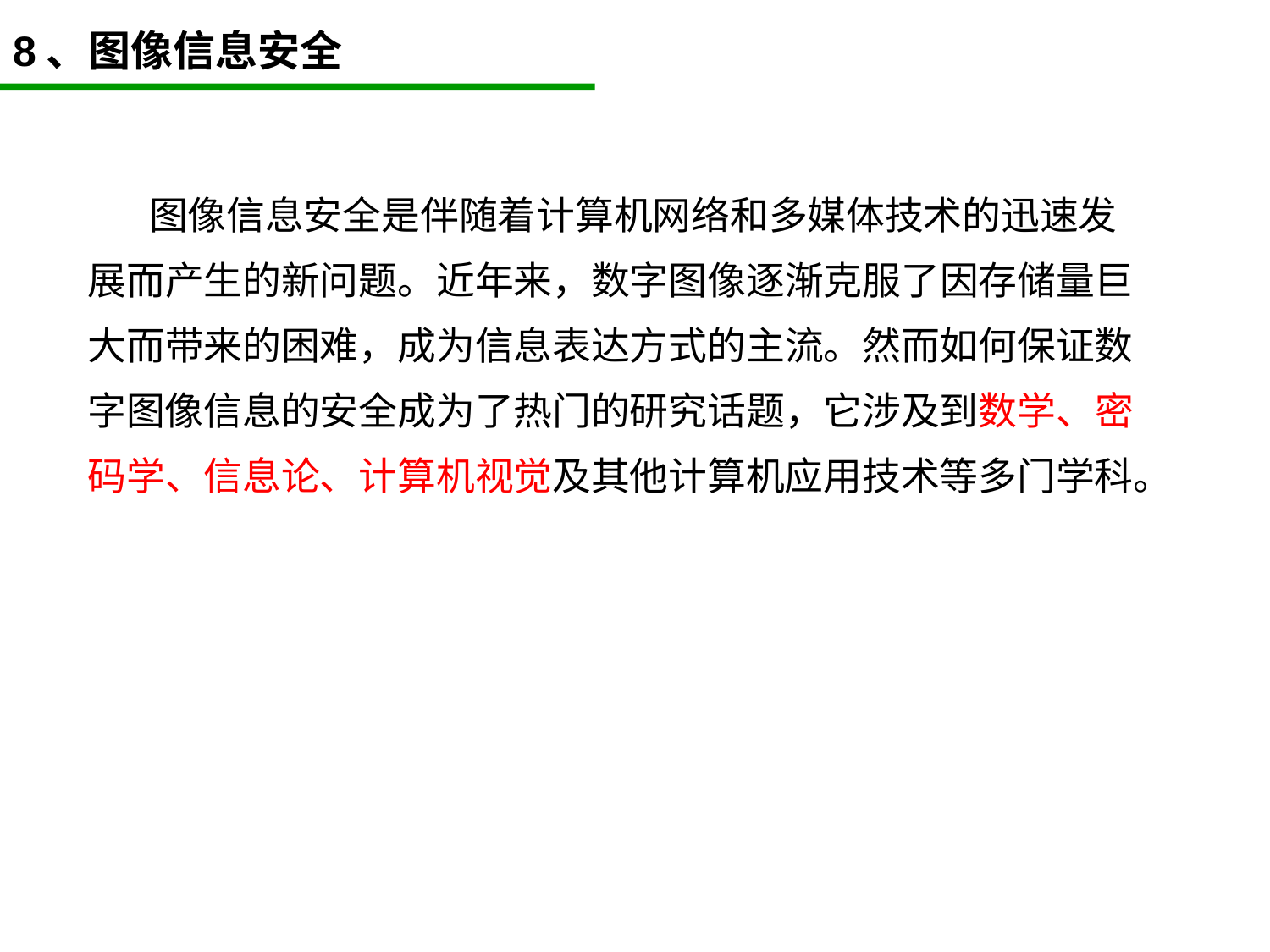

# 8、图像信息安全
      图像信息安全是伴随着计算机网络和多媒体技术的迅速发展而产生的新问题。近年来，数字图像逐渐克服了因存储量巨大而带来的困难，成为信息表达方式的主流。然而如何保证数字图像信息的安全成为了热门的研究话题，它涉及到数学、密码学、信息论、计算机视觉及其他计算机应用技术等多门学科。